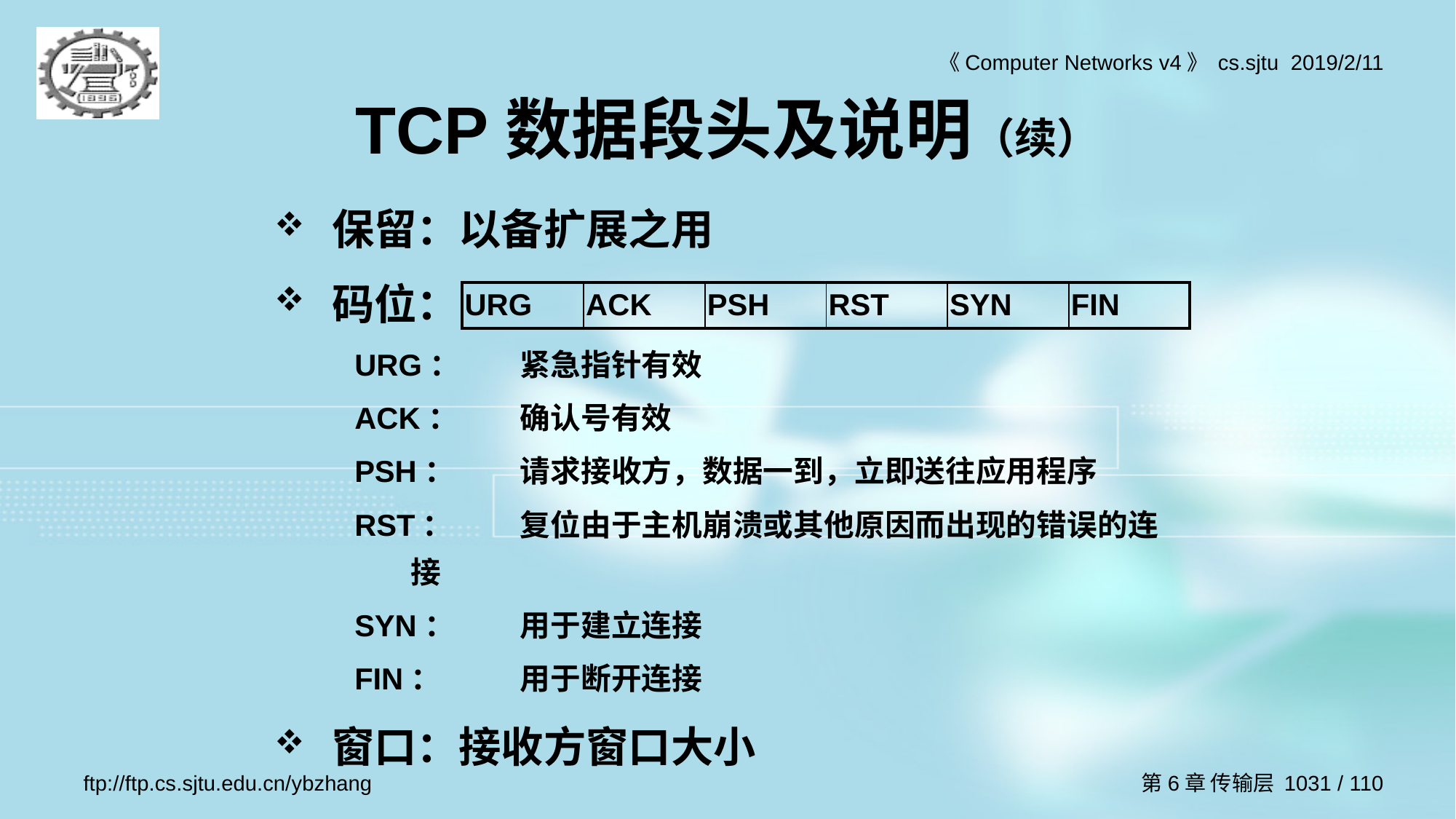

# TCP数据段头及说明（续）
保留：以备扩展之用
码位：
URG：	紧急指针有效
ACK：	确认号有效
PSH：	请求接收方，数据一到，立即送往应用程序
RST：	复位由于主机崩溃或其他原因而出现的错误的连接
SYN：	用于建立连接
FIN：	用于断开连接
窗口：接收方窗口大小
| URG | ACK | PSH | RST | SYN | FIN |
| --- | --- | --- | --- | --- | --- |